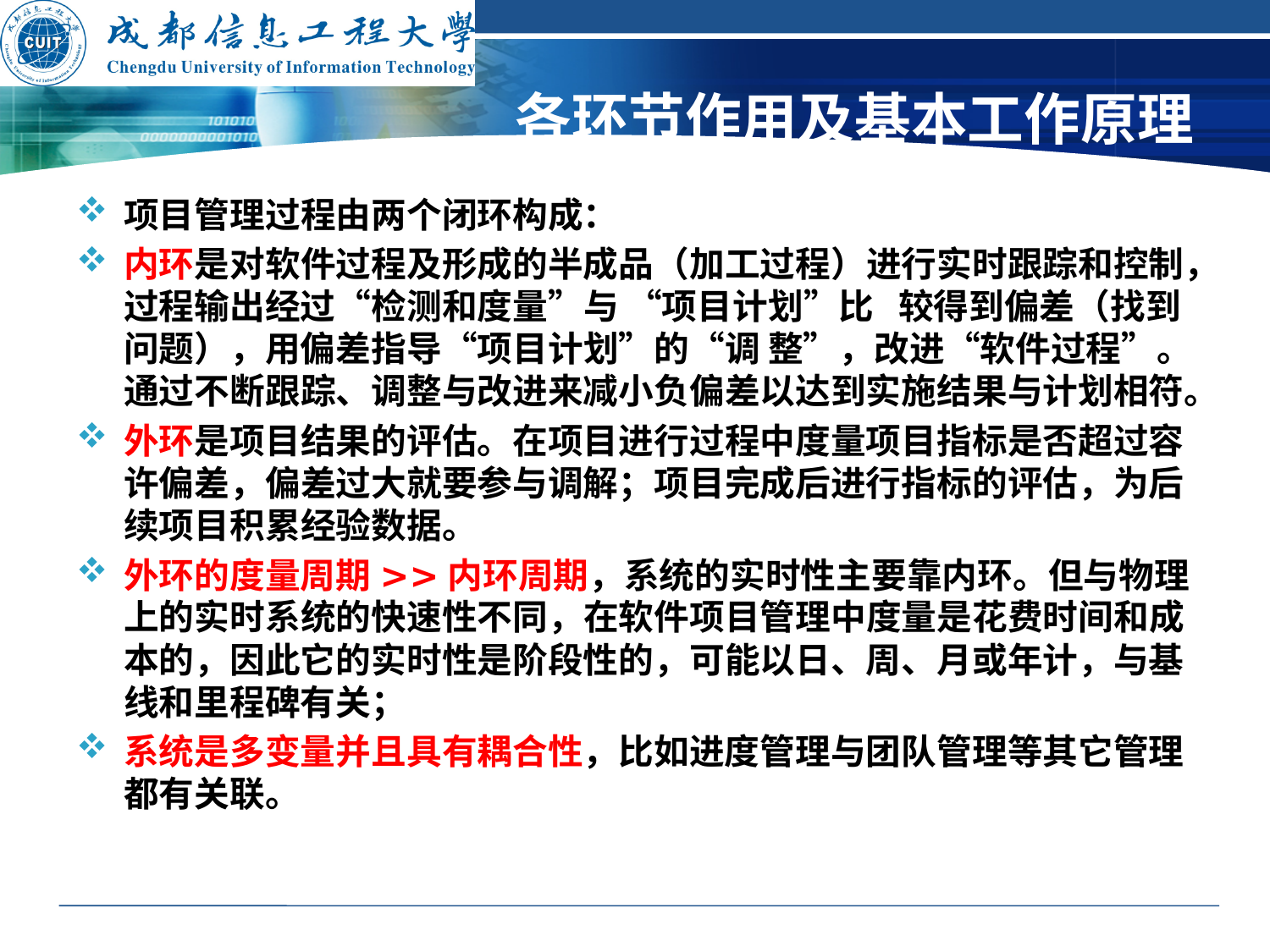

# 各环节作用及基本工作原理
项目管理过程由两个闭环构成：
内环是对软件过程及形成的半成品（加工过程）进行实时跟踪和控制，过程输出经过“检测和度量”与 “项目计划”比   较得到偏差（找到问题），用偏差指导“项目计划”的“调 整”，改进“软件过程”。通过不断跟踪、调整与改进来减小负偏差以达到实施结果与计划相符。
外环是项目结果的评估。在项目进行过程中度量项目指标是否超过容许偏差，偏差过大就要参与调解；项目完成后进行指标的评估，为后续项目积累经验数据。
外环的度量周期>>内环周期，系统的实时性主要靠内环。但与物理上的实时系统的快速性不同，在软件项目管理中度量是花费时间和成本的，因此它的实时性是阶段性的，可能以日、周、月或年计，与基线和里程碑有关；
系统是多变量并且具有耦合性，比如进度管理与团队管理等其它管理都有关联。